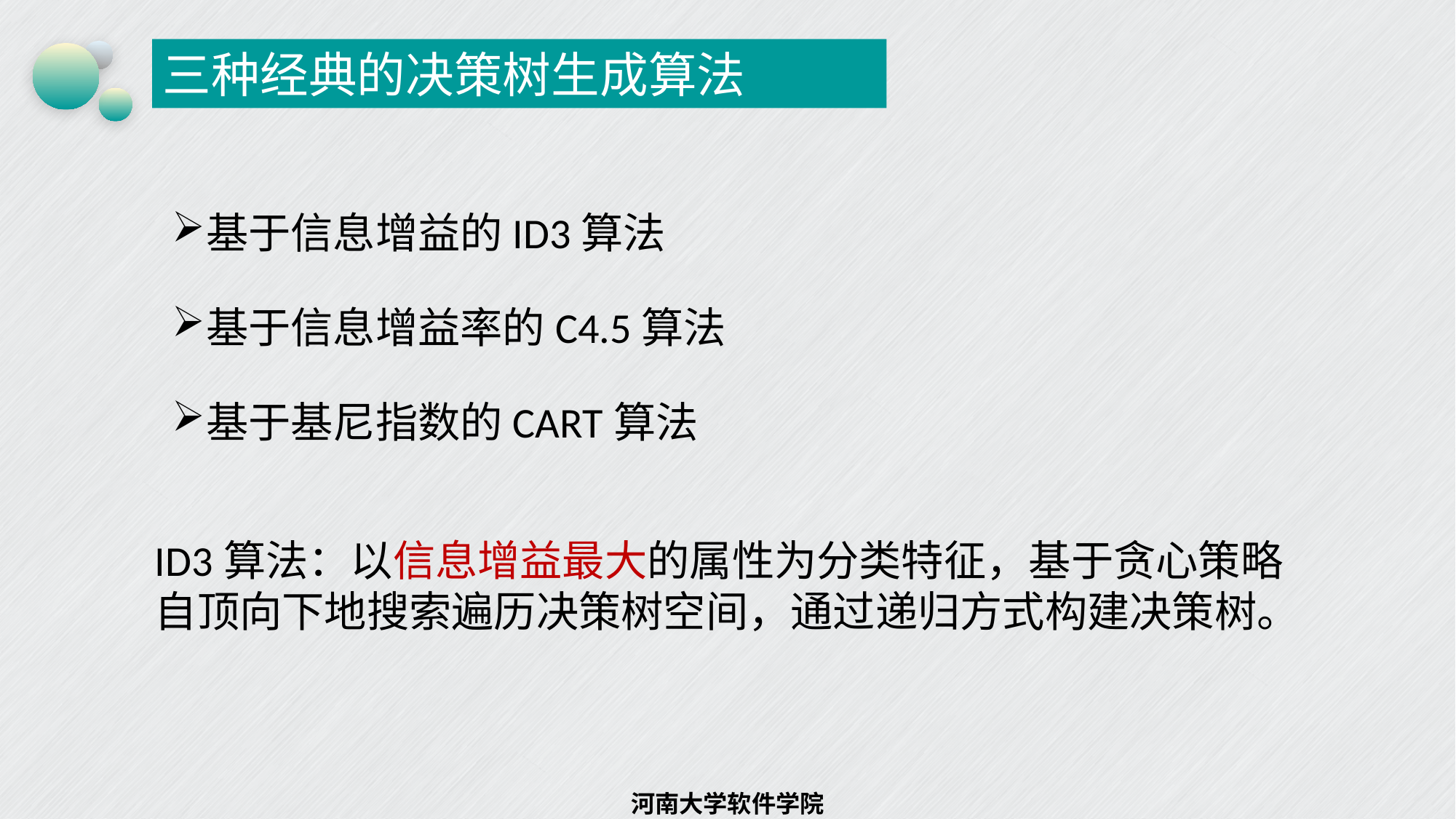

三种经典的决策树生成算法
基于信息增益的ID3算法
基于信息增益率的C4.5算法
基于基尼指数的CART算法

ID3算法：以信息增益最大的属性为分类特征，基于贪心策略自顶向下地搜索遍历决策树空间，通过递归方式构建决策树。